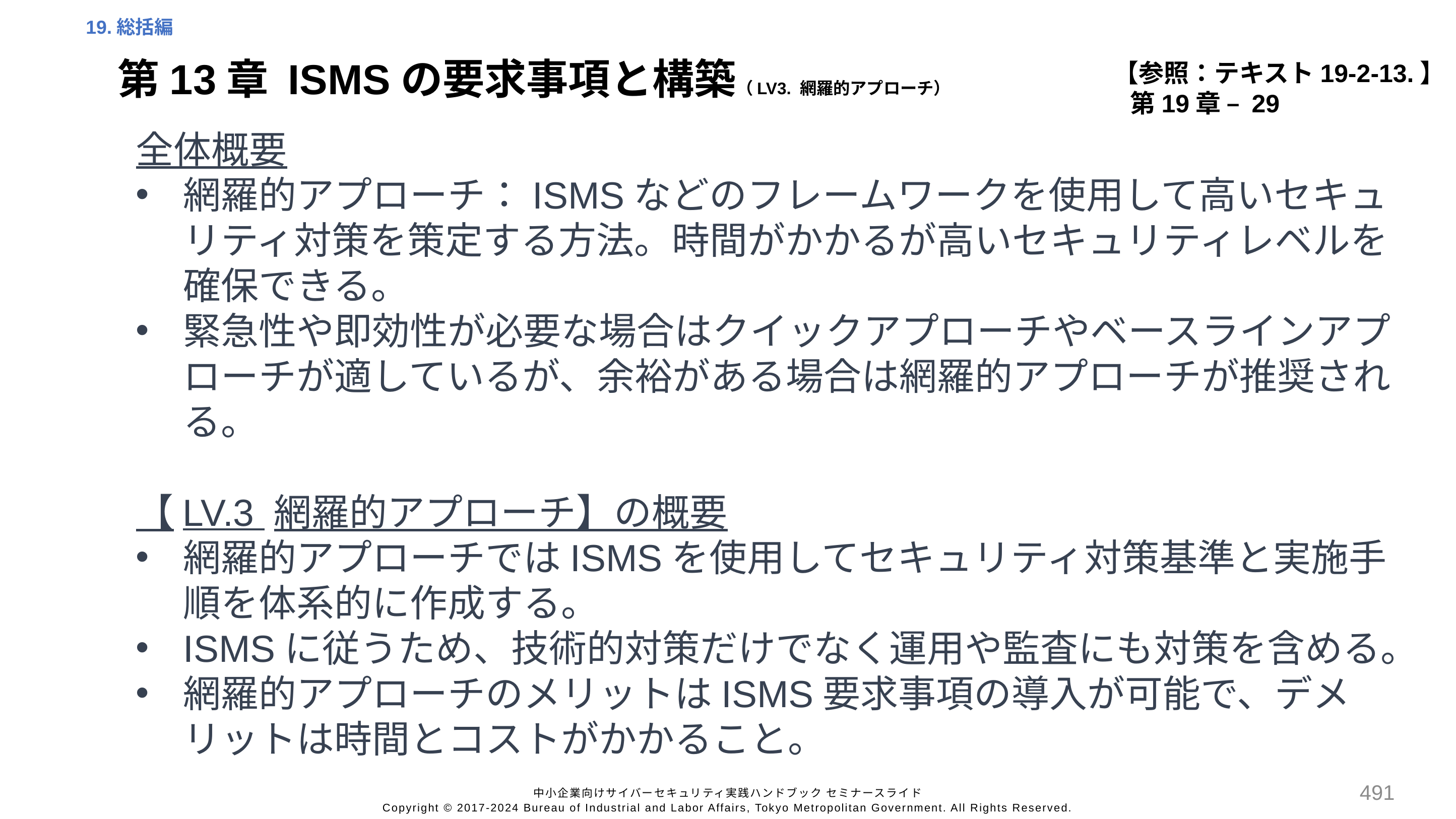

19.総括編
【参照：テキスト19-2-13.】
第19章 – 29
第13章 ISMSの要求事項と構築（LV3. 網羅的アプローチ）
全体概要
網羅的アプローチ：ISMSなどのフレームワークを使用して高いセキュリティ対策を策定する方法。時間がかかるが高いセキュリティレベルを確保できる。
緊急性や即効性が必要な場合はクイックアプローチやベースラインアプローチが適しているが、余裕がある場合は網羅的アプローチが推奨される。

【LV.3 網羅的アプローチ】の概要
網羅的アプローチではISMSを使用してセキュリティ対策基準と実施手順を体系的に作成する。
ISMSに従うため、技術的対策だけでなく運用や監査にも対策を含める。
網羅的アプローチのメリットはISMS要求事項の導入が可能で、デメリットは時間とコストがかかること。
491